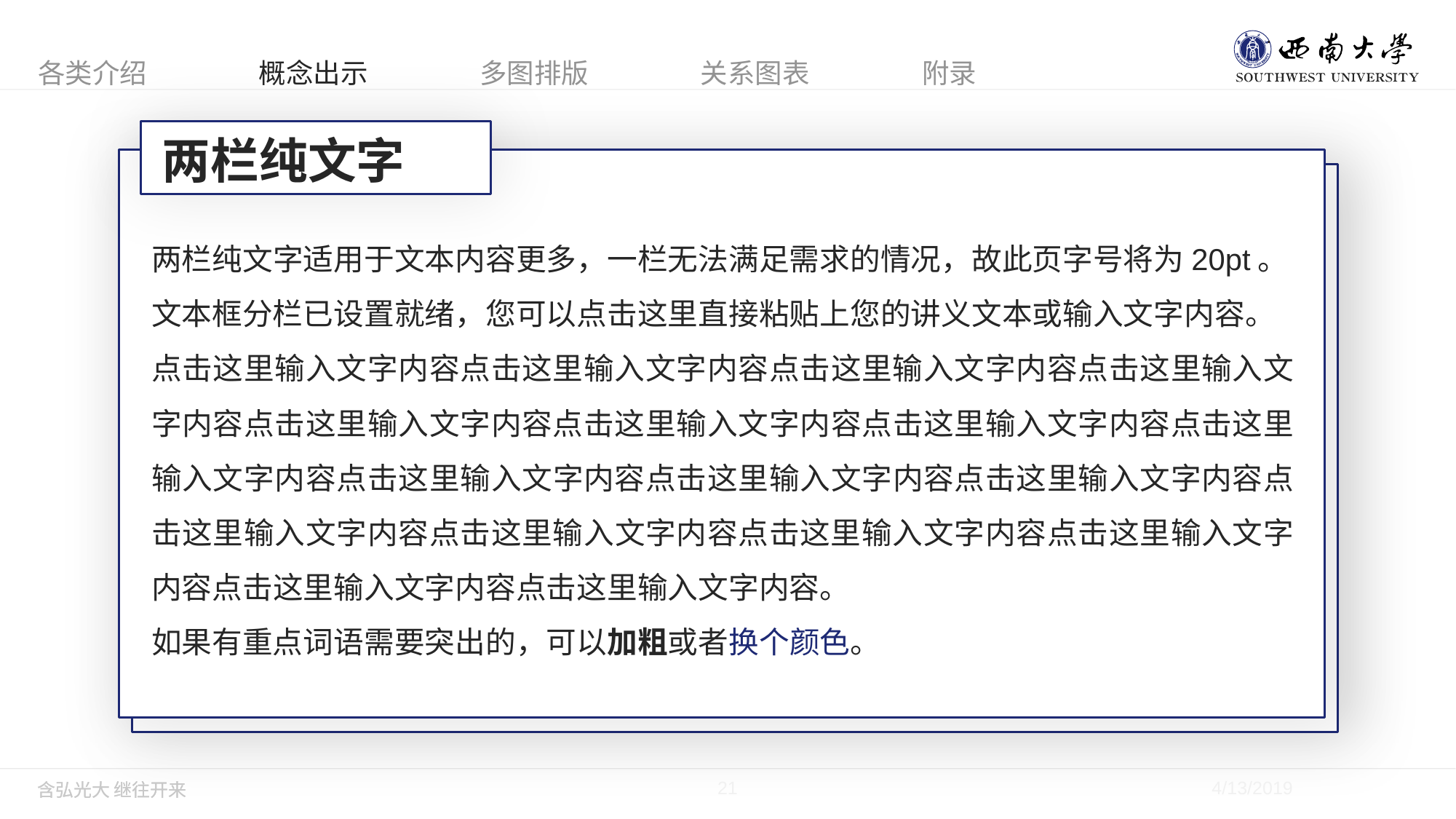

两栏纯文字

两栏纯文字适用于文本内容更多，一栏无法满足需求的情况，故此页字号将为20pt。
文本框分栏已设置就绪，您可以点击这里直接粘贴上您的讲义文本或输入文字内容。
点击这里输入文字内容点击这里输入文字内容点击这里输入文字内容点击这里输入文字内容点击这里输入文字内容点击这里输入文字内容点击这里输入文字内容点击这里输入文字内容点击这里输入文字内容点击这里输入文字内容点击这里输入文字内容点击这里输入文字内容点击这里输入文字内容点击这里输入文字内容点击这里输入文字内容点击这里输入文字内容点击这里输入文字内容。
如果有重点词语需要突出的，可以加粗或者换个颜色。
21
4/13/2019